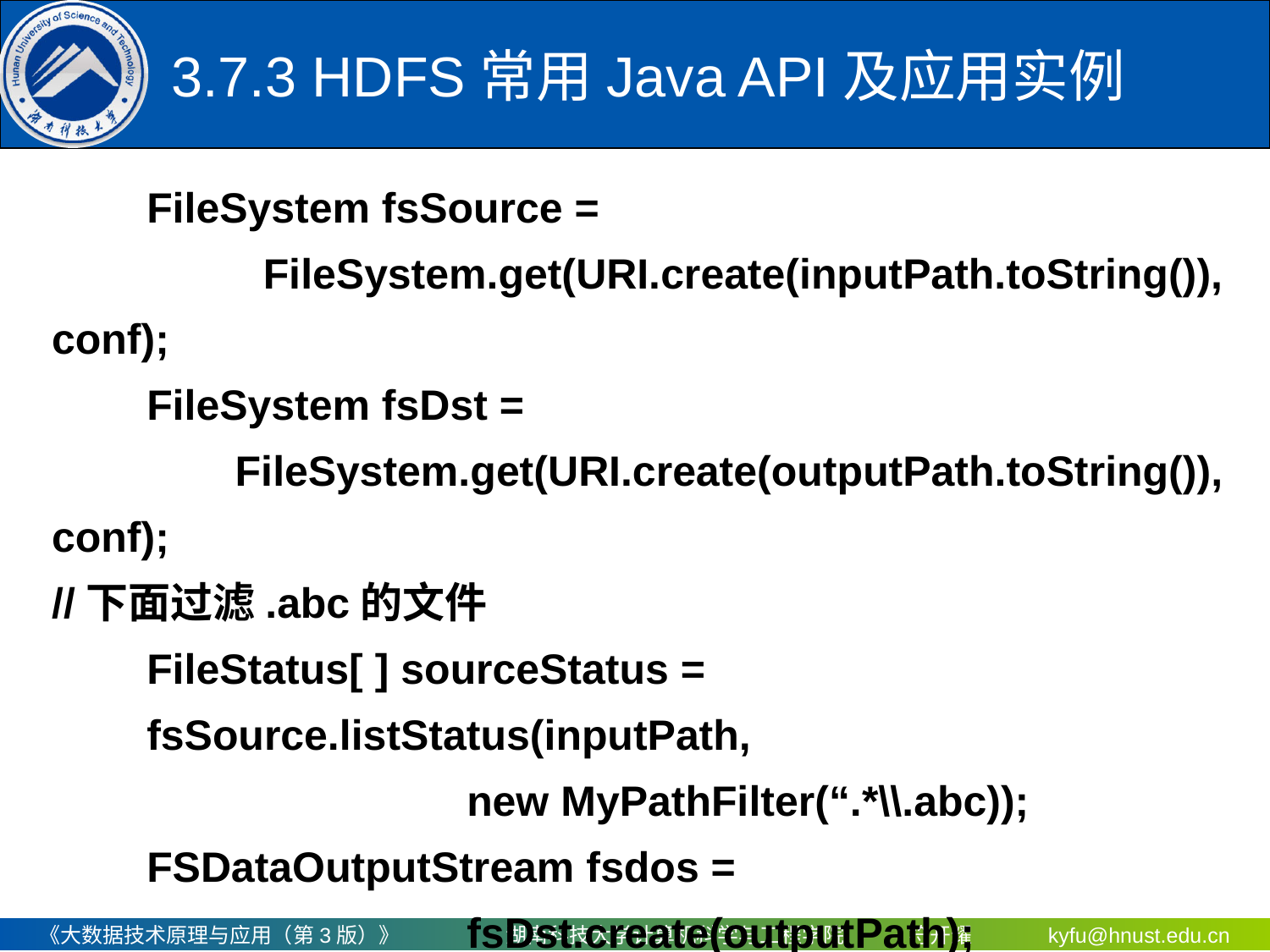

# 3.7.3 HDFS常用Java API及应用实例
        FileSystem fsSource =
        FileSystem.get(URI.create(inputPath.toString()), conf);
        FileSystem fsDst =
        FileSystem.get(URI.create(outputPath.toString()), conf);
//下面过滤.abc的文件
        FileStatus[ ] sourceStatus =
        fsSource.listStatus(inputPath,
                                   new MyPathFilter(“.*\\.abc));
        FSDataOutputStream fsdos =
                                   fsDst.create(outputPath);